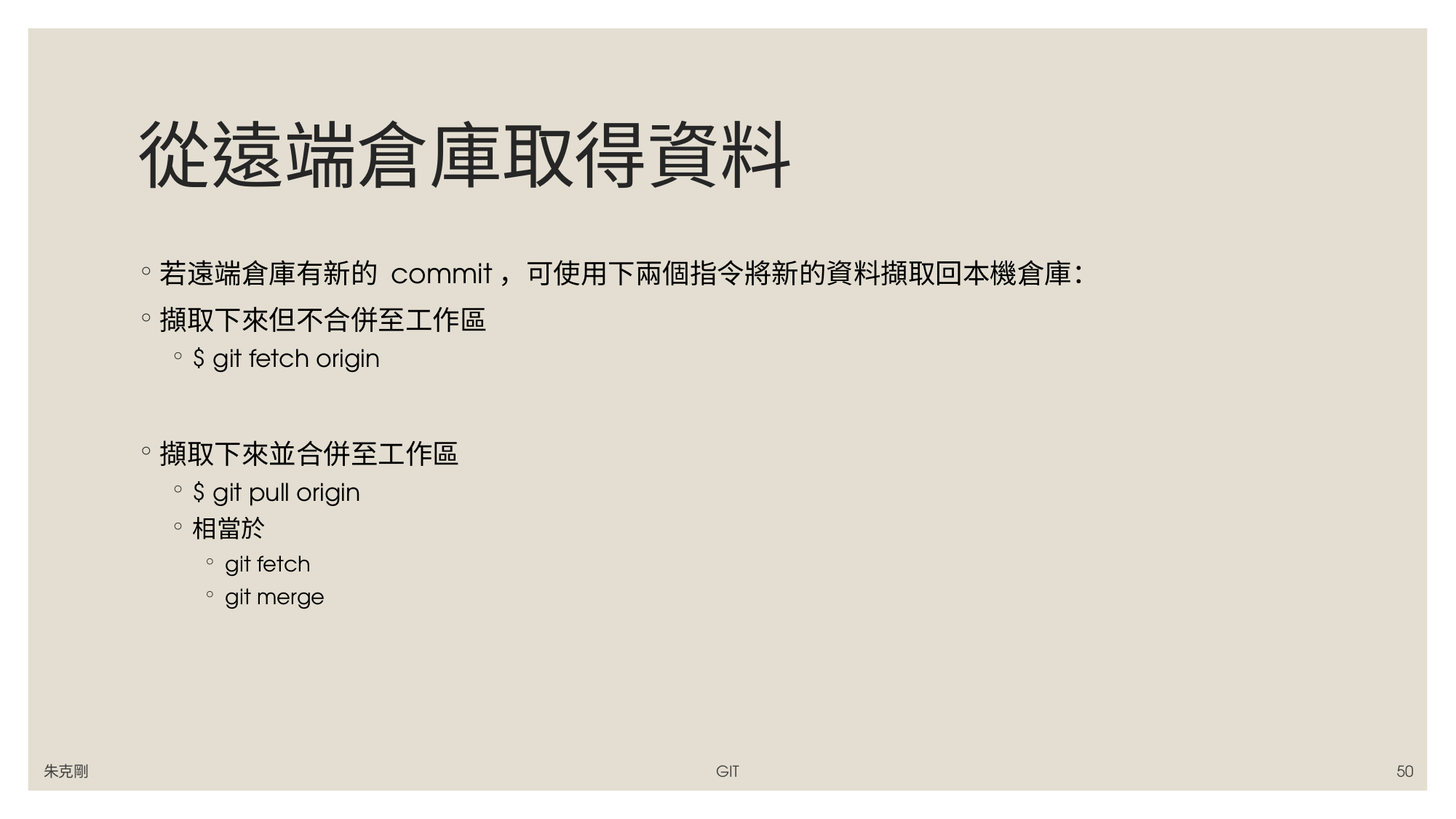

# 從遠端倉庫取得資料
若遠端倉庫有新的 commit，可使用下兩個指令將新的資料擷取回本機倉庫：
擷取下來但不合併至工作區
$ git fetch origin

擷取下來並合併至工作區
$ git pull origin
相當於
git fetch
git merge
朱克剛
GIT
50